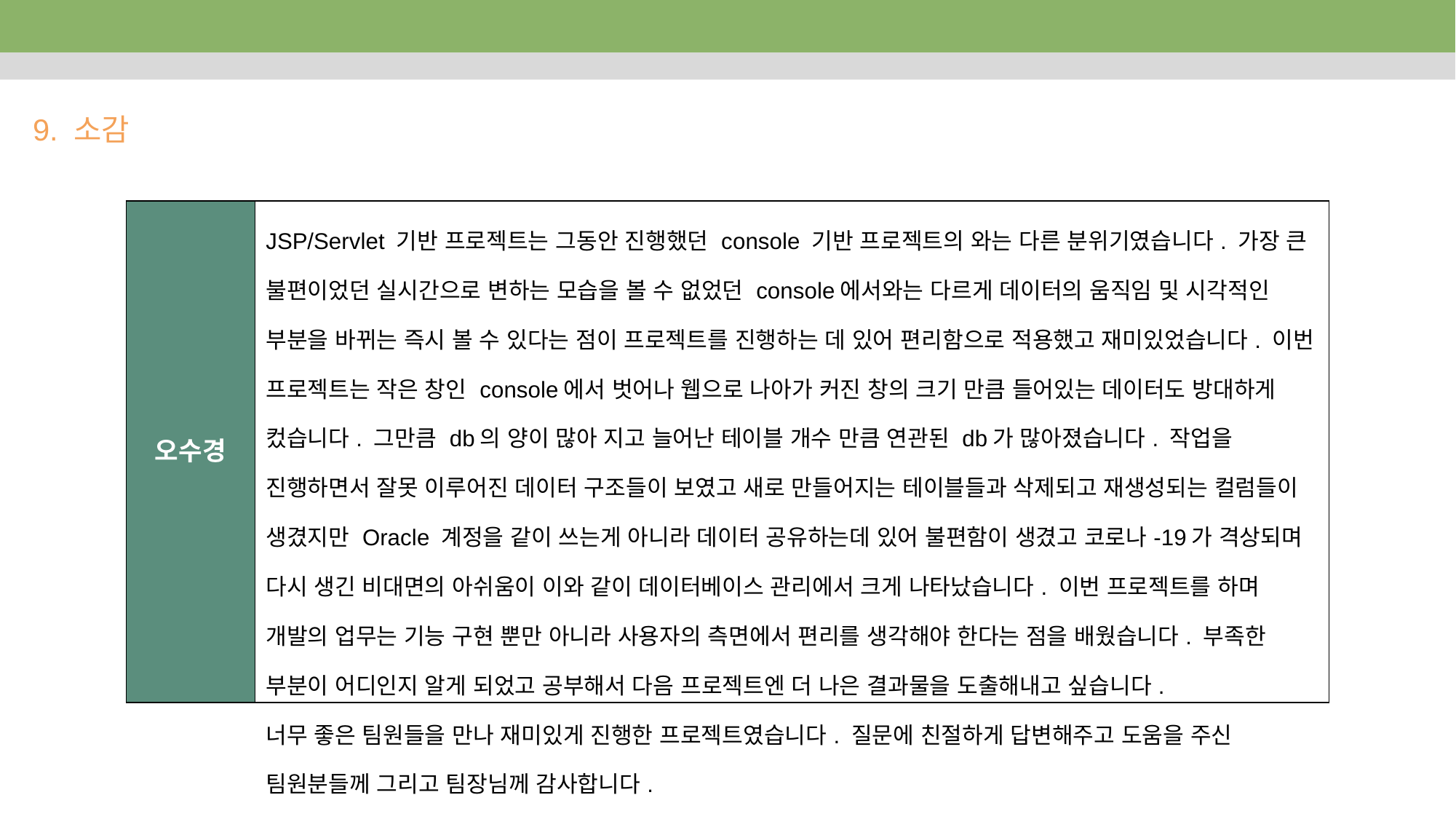

9. 소감
| 오수경 | JSP/Servlet 기반 프로젝트는 그동안 진행했던 console 기반 프로젝트의 와는 다른 분위기였습니다. 가장 큰 불편이었던 실시간으로 변하는 모습을 볼 수 없었던 console에서와는 다르게 데이터의 움직임 및 시각적인 부분을 바뀌는 즉시 볼 수 있다는 점이 프로젝트를 진행하는 데 있어 편리함으로 적용했고 재미있었습니다. 이번 프로젝트는 작은 창인 console에서 벗어나 웹으로 나아가 커진 창의 크기 만큼 들어있는 데이터도 방대하게 컸습니다. 그만큼 db의 양이 많아 지고 늘어난 테이블 개수 만큼 연관된 db가 많아졌습니다. 작업을 진행하면서 잘못 이루어진 데이터 구조들이 보였고 새로 만들어지는 테이블들과 삭제되고 재생성되는 컬럼들이 생겼지만 Oracle 계정을 같이 쓰는게 아니라 데이터 공유하는데 있어 불편함이 생겼고 코로나-19가 격상되며 다시 생긴 비대면의 아쉬움이 이와 같이 데이터베이스 관리에서 크게 나타났습니다. 이번 프로젝트를 하며 개발의 업무는 기능 구현 뿐만 아니라 사용자의 측면에서 편리를 생각해야 한다는 점을 배웠습니다. 부족한 부분이 어디인지 알게 되었고 공부해서 다음 프로젝트엔 더 나은 결과물을 도출해내고 싶습니다. 너무 좋은 팀원들을 만나 재미있게 진행한 프로젝트였습니다. 질문에 친절하게 답변해주고 도움을 주신 팀원분들께 그리고 팀장님께 감사합니다. |
| --- | --- |